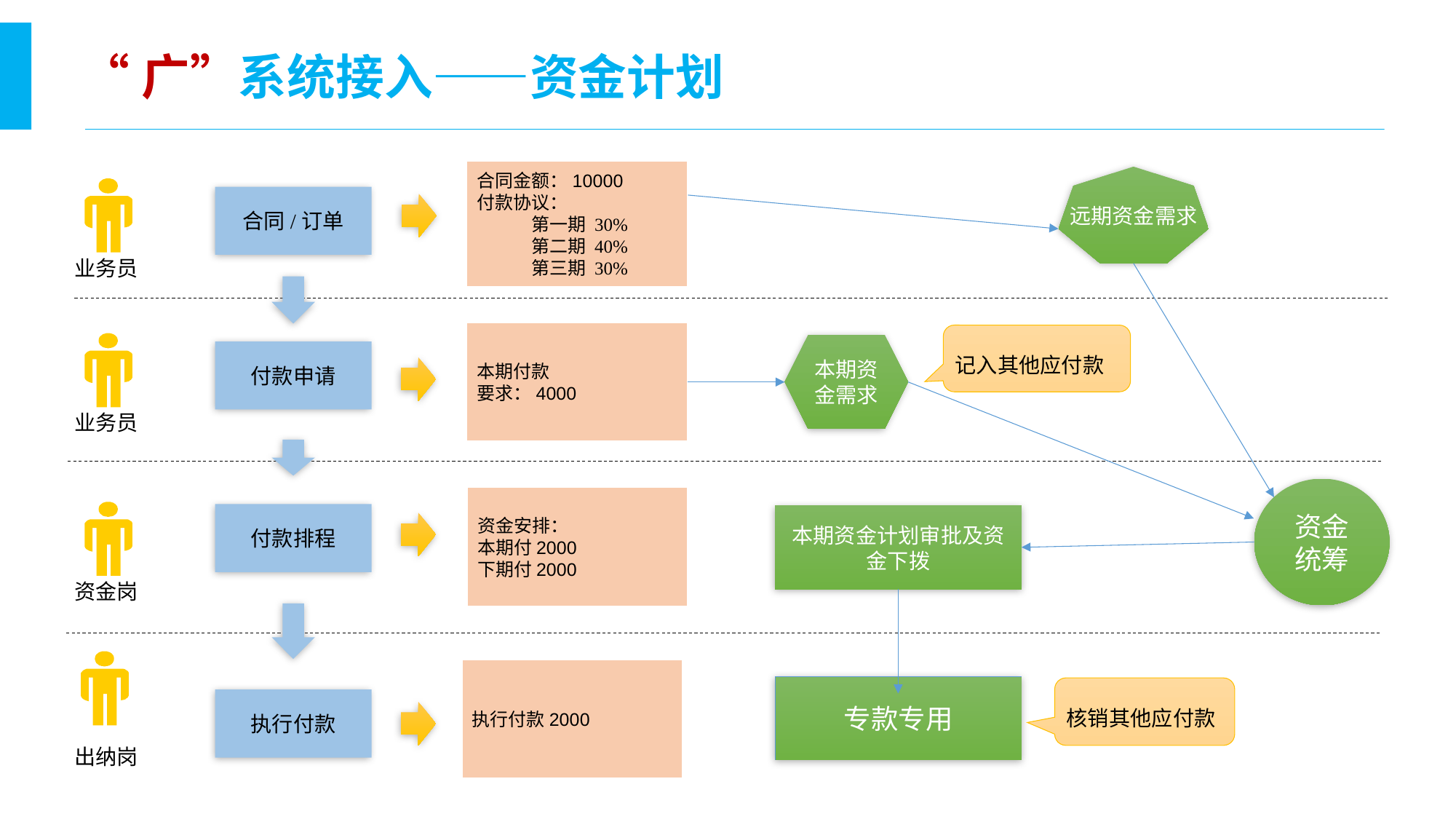

“广”系统接入——资金计划
合同金额：10000
付款协议：
第一期 30%
第二期 40%
第三期 30%
远期资金需求

业务员
合同/订单

本期付款
要求：4000
记入其他应付款

业务员
本期资金需求
付款申请

资金
统筹
资金安排：
本期付2000
下期付2000

资金岗
付款排程
本期资金计划审批及资金下拨

执行付款2000
专款专用
核销其他应付款
执行付款

出纳岗